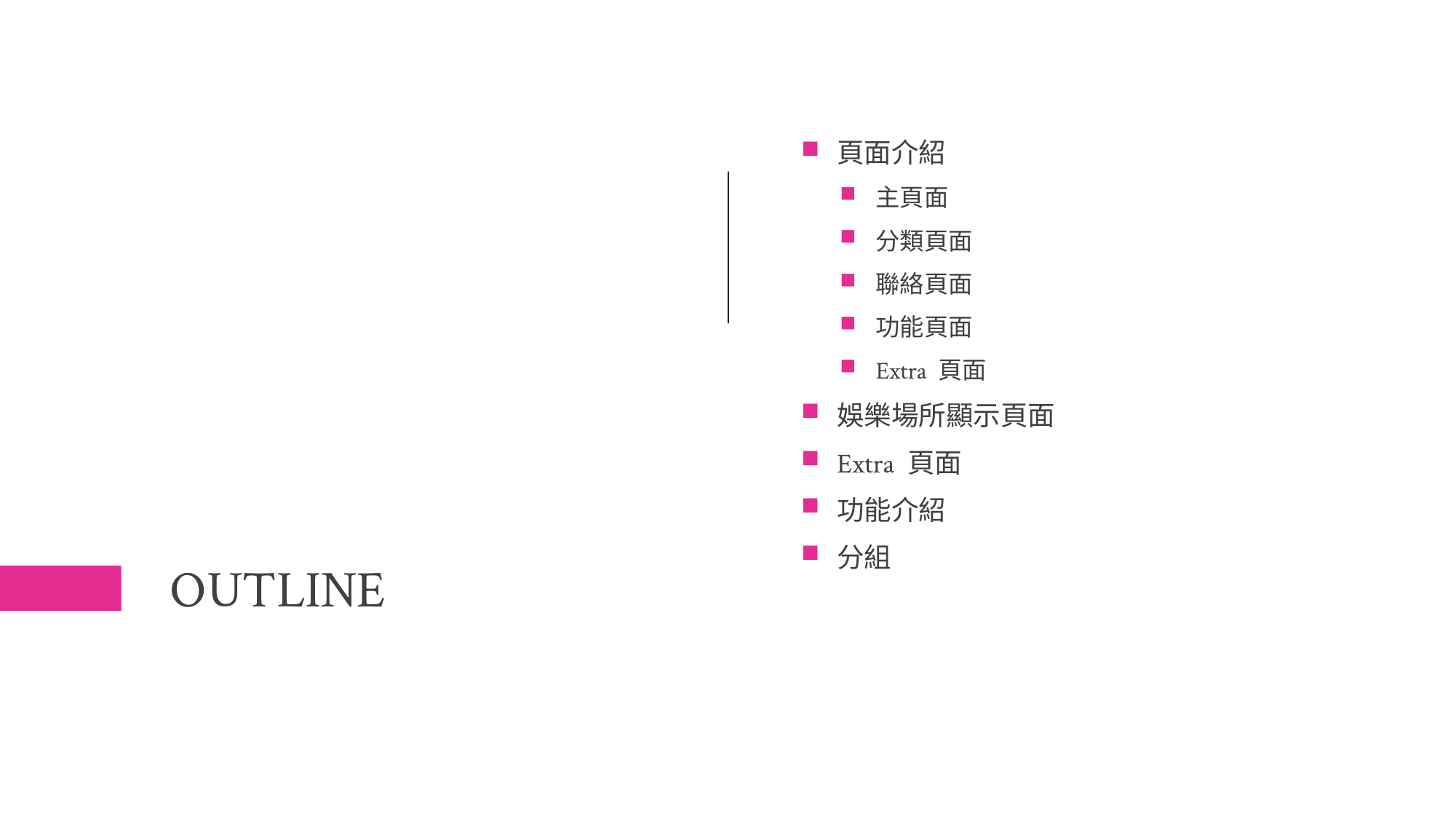

頁面介紹
主頁面
分類頁面
聯絡頁面
功能頁面
Extra 頁面
娛樂場所顯示頁面
Extra 頁面
功能介紹
分組

# Outline